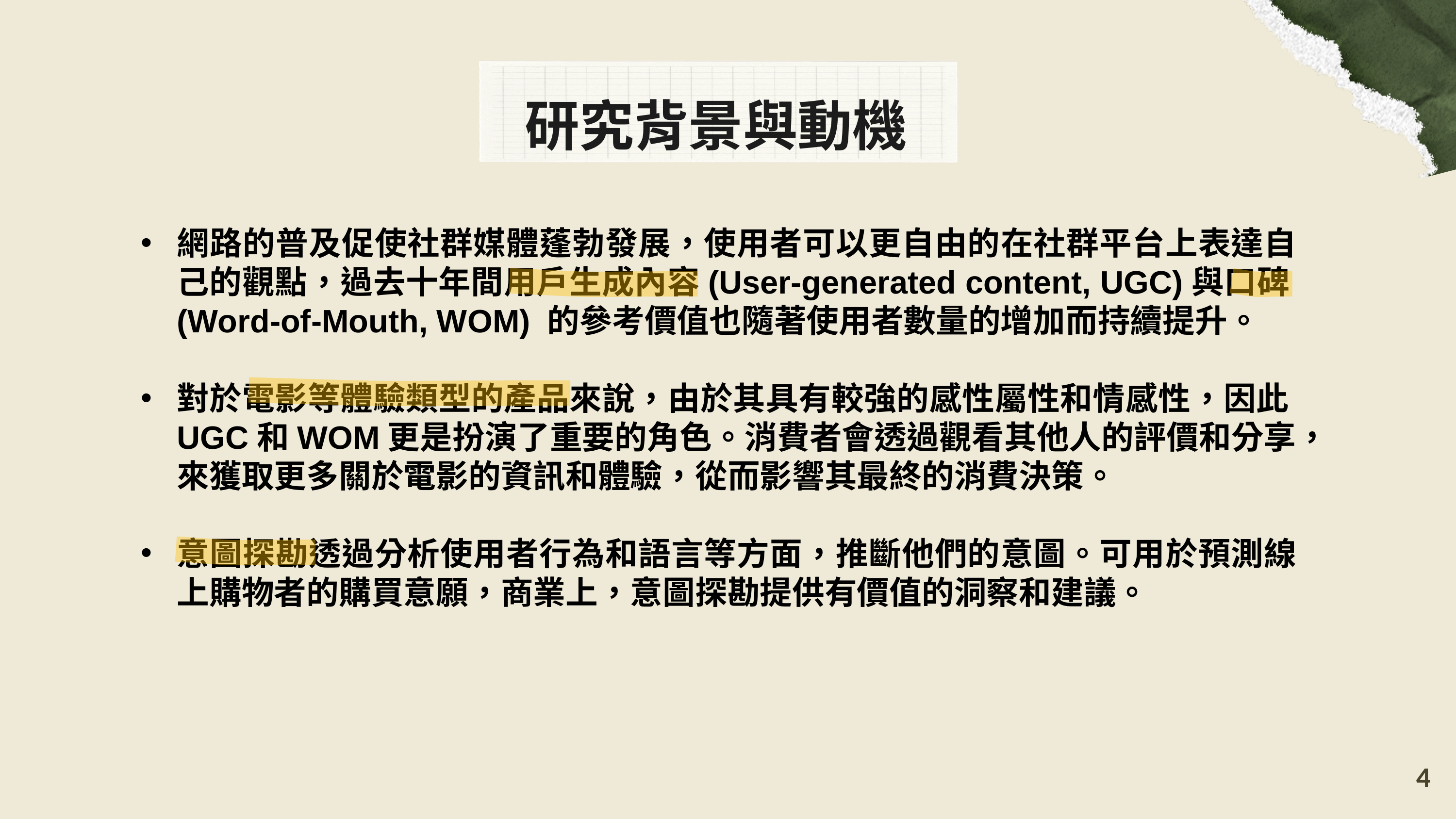

研究背景與動機
網路的普及促使社群媒體蓬勃發展，使用者可以更自由的在社群平台上表達自己的觀點，過去十年間用戶生成內容(User-generated content, UGC)與口碑  (Word-of-Mouth, WOM) 的參考價值也隨著使用者數量的增加而持續提升。

對於電影等體驗類型的產品來說，由於其具有較強的感性屬性和情感性，因此UGC和WOM更是扮演了重要的角色。消費者會透過觀看其他人的評價和分享，來獲取更多關於電影的資訊和體驗，從而影響其最終的消費決策。

意圖探勘透過分析使用者行為和語言等方面，推斷他們的意圖。可用於預測線上購物者的購買意願，商業上，意圖探勘提供有價值的洞察和建議。

4